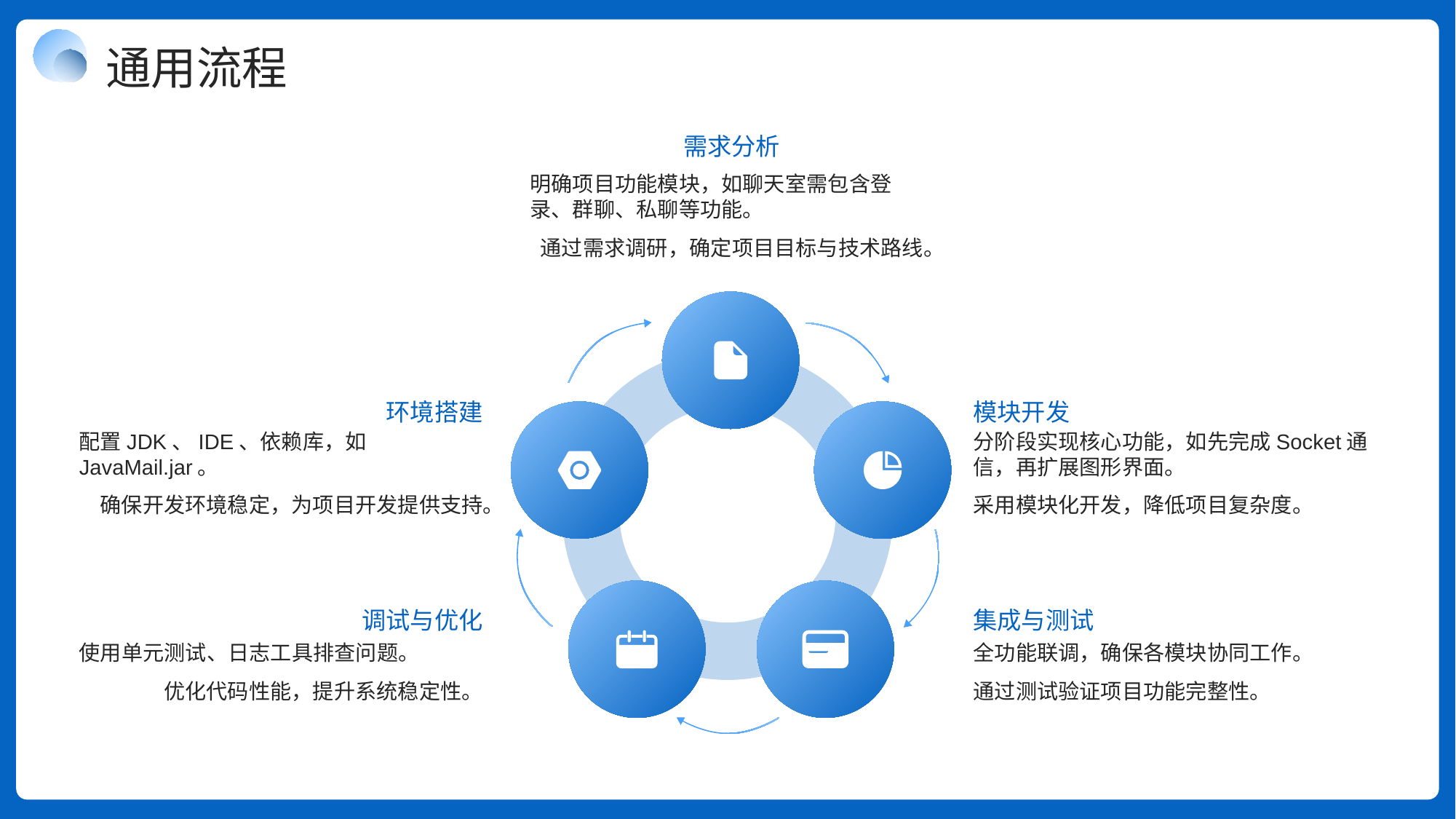

通用流程

需求分析
明确项目功能模块，如聊天室需包含登录、群聊、私聊等功能。
通过需求调研，确定项目目标与技术路线。

环境搭建
模块开发

配置JDK、IDE、依赖库，如JavaMail.jar。
确保开发环境稳定，为项目开发提供支持。
分阶段实现核心功能，如先完成Socket通信，再扩展图形界面。
采用模块化开发，降低项目复杂度。

调试与优化
集成与测试

使用单元测试、日志工具排查问题。
优化代码性能，提升系统稳定性。
全功能联调，确保各模块协同工作。
通过测试验证项目功能完整性。